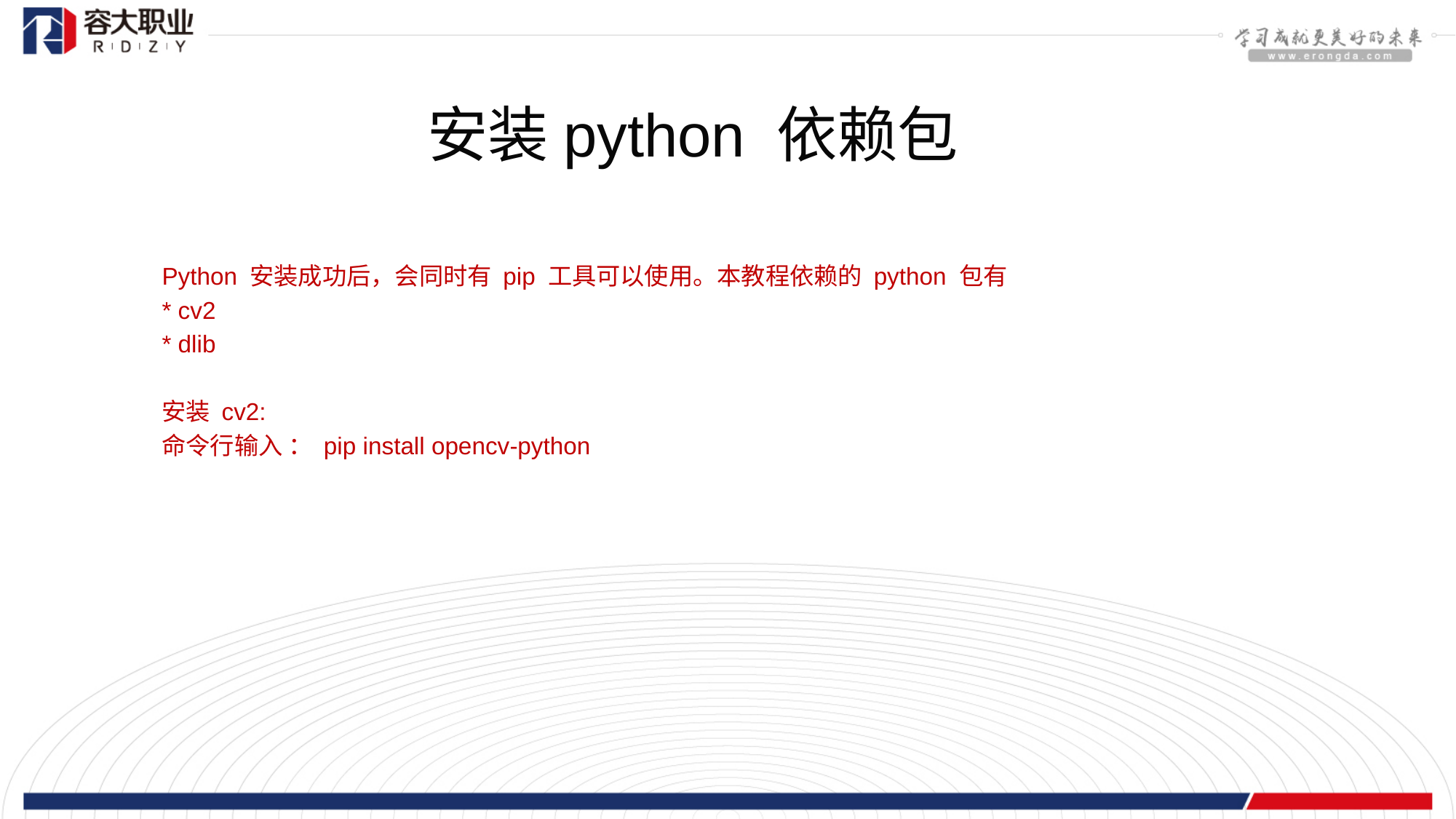

安装python 依赖包
Python 安装成功后，会同时有 pip 工具可以使用。本教程依赖的 python 包有
* cv2
* dlib

安装 cv2:
命令行输入 ： pip install opencv-python